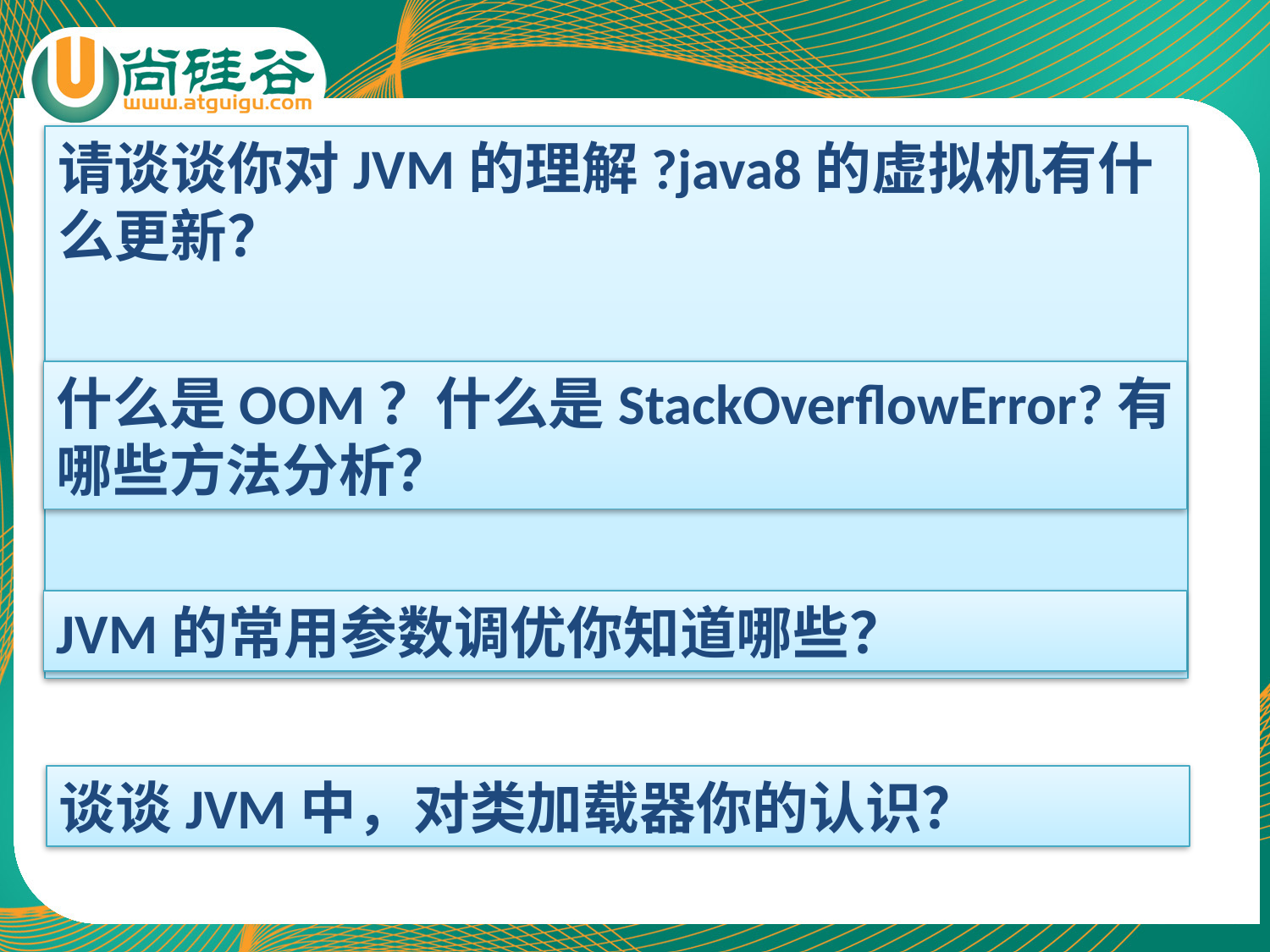

请谈谈你对JVM的理解?java8的虚拟机有什么更新？
什么是OOM？什么是StackOverflowError?有哪些方法分析？
JVM的常用参数调优你知道哪些？
谈谈JVM中，对类加载器你的认识？